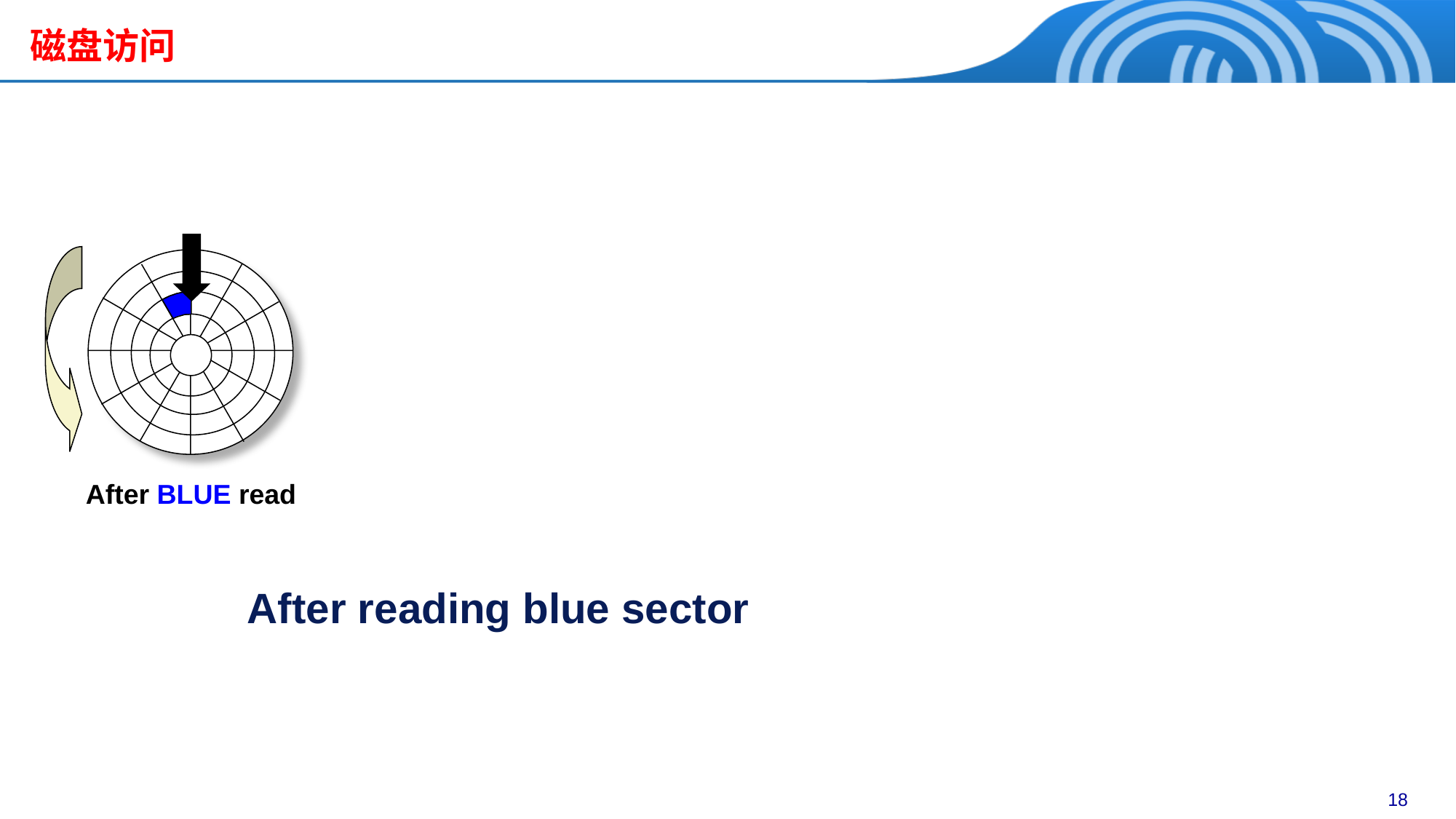

# 磁盘访问

After BLUE read
After reading blue sector